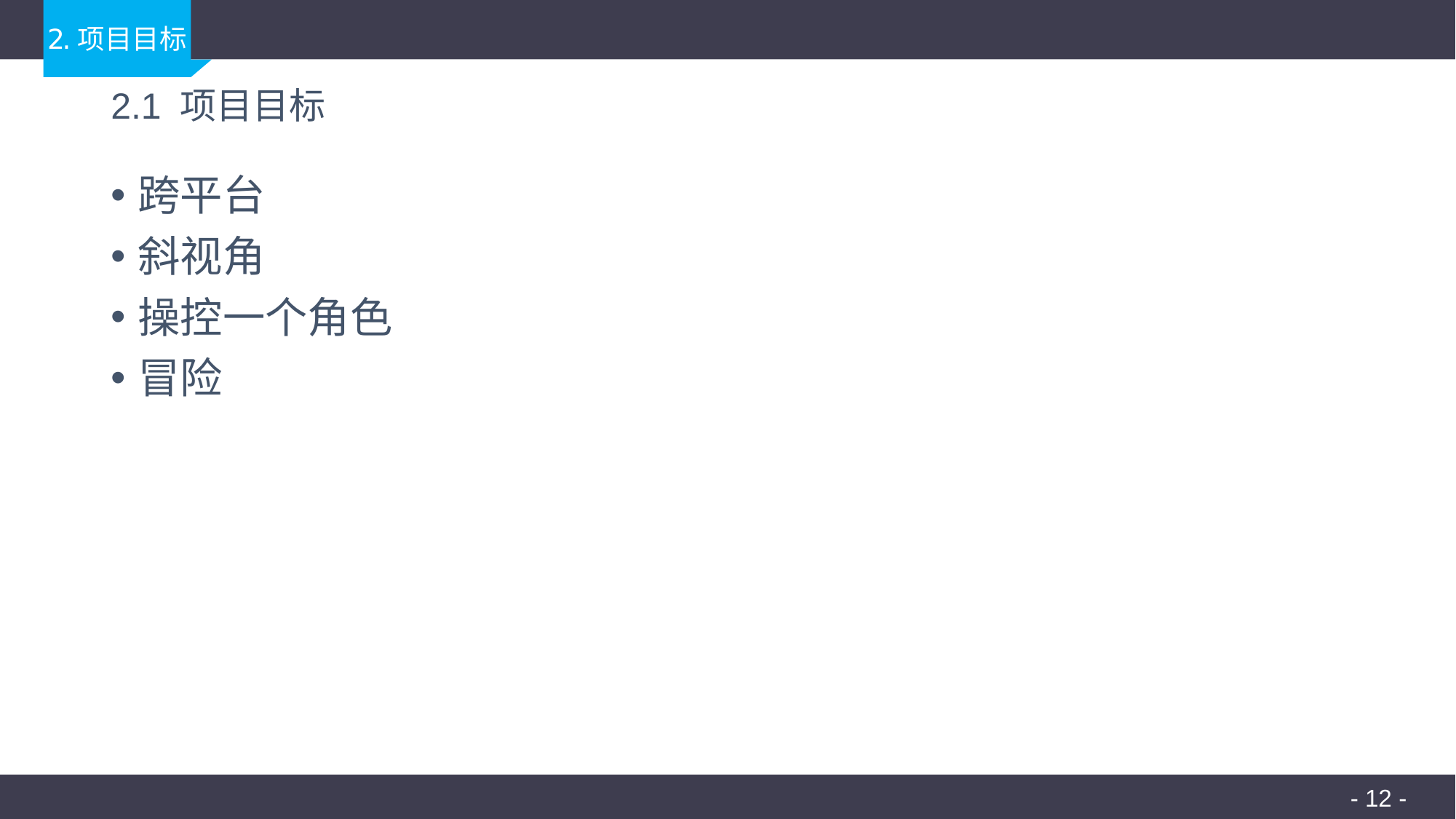

# 2.1 项目目标
跨平台
斜视角
操控一个角色
冒险